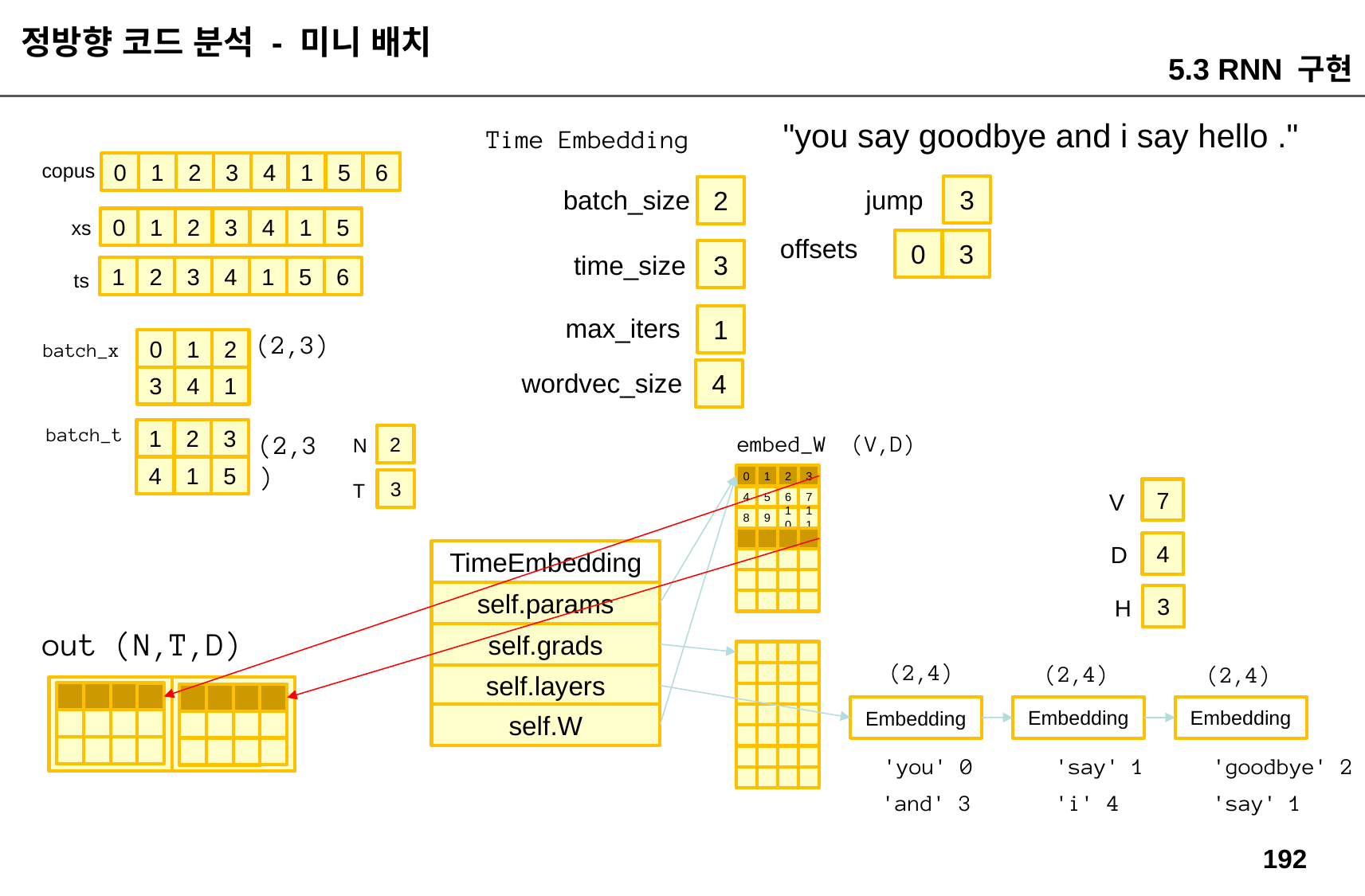

정방향 코드 분석 - 미니 배치
5.3 RNN 구현
"you say goodbye and i say hello ."
Time Embedding
copus
0
1
2
3
4
1
5
6
3
2
jump
batch_size
0
1
2
3
4
1
5
xs
offsets
0
3
3
time_size
1
2
3
4
1
5
6
ts
1
max_iters
(2,3)
0
1
2
batch_x
4
wordvec_size
3
4
1
batch_t
1
2
3
(2,3)
embed_W  (V,D)
2
N
4
1
5
0
1
2
3
3
T
7
V
4
5
6
7
8
9
10
11

4
D
TimeEmbedding

self.params
3
H

out (N,T,D)
self.grads

(2,4)
(2,4)
(2,4)
self.layers

Embedding
Embedding
Embedding
self.W

'you' 0
'say' 1
'goodbye' 2
'and' 3
'i' 4
'say' 1